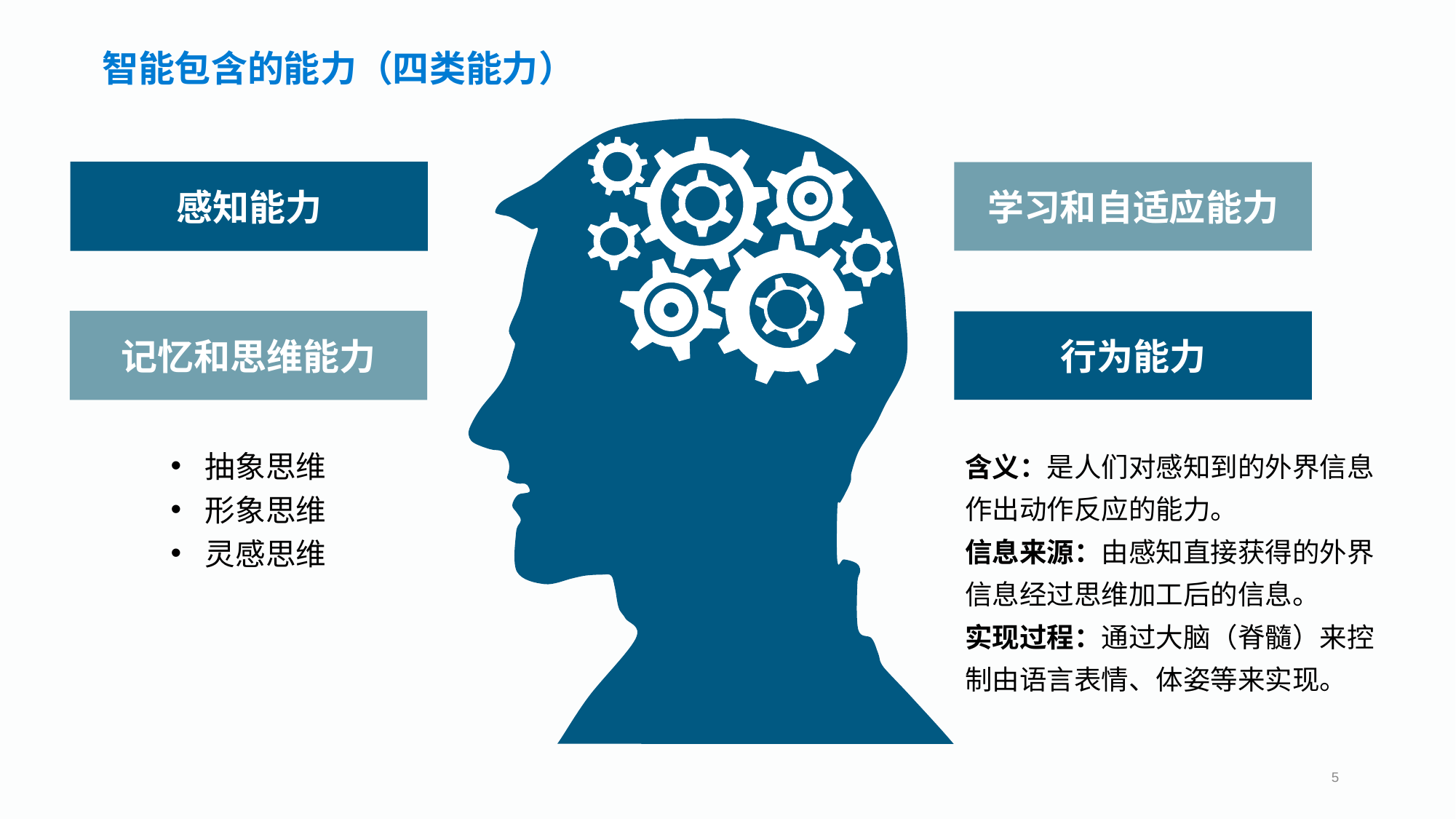

智能包含的能力（四类能力）

感知能力
学习和自适应能力

记忆和思维能力
行为能力
抽象思维
形象思维
灵感思维
含义：是人们对感知到的外界信息作出动作反应的能力。
信息来源：由感知直接获得的外界信息经过思维加工后的信息。
实现过程：通过大脑（脊髓）来控制由语言表情、体姿等来实现。
5